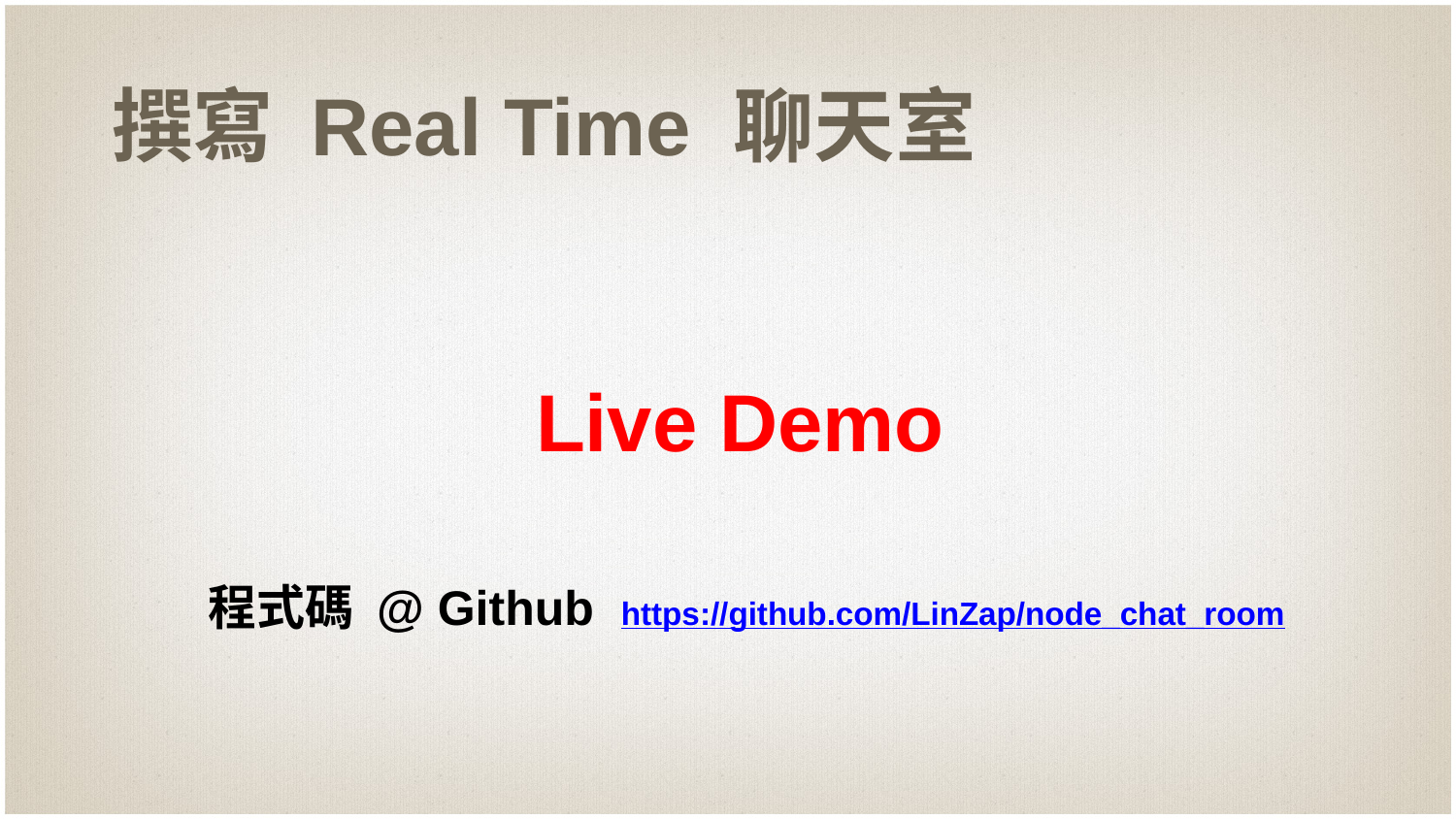

# 撰寫 Real Time 聊天室

Live Demo
程式碼 @ Github  https://github.com/LinZap/node_chat_room